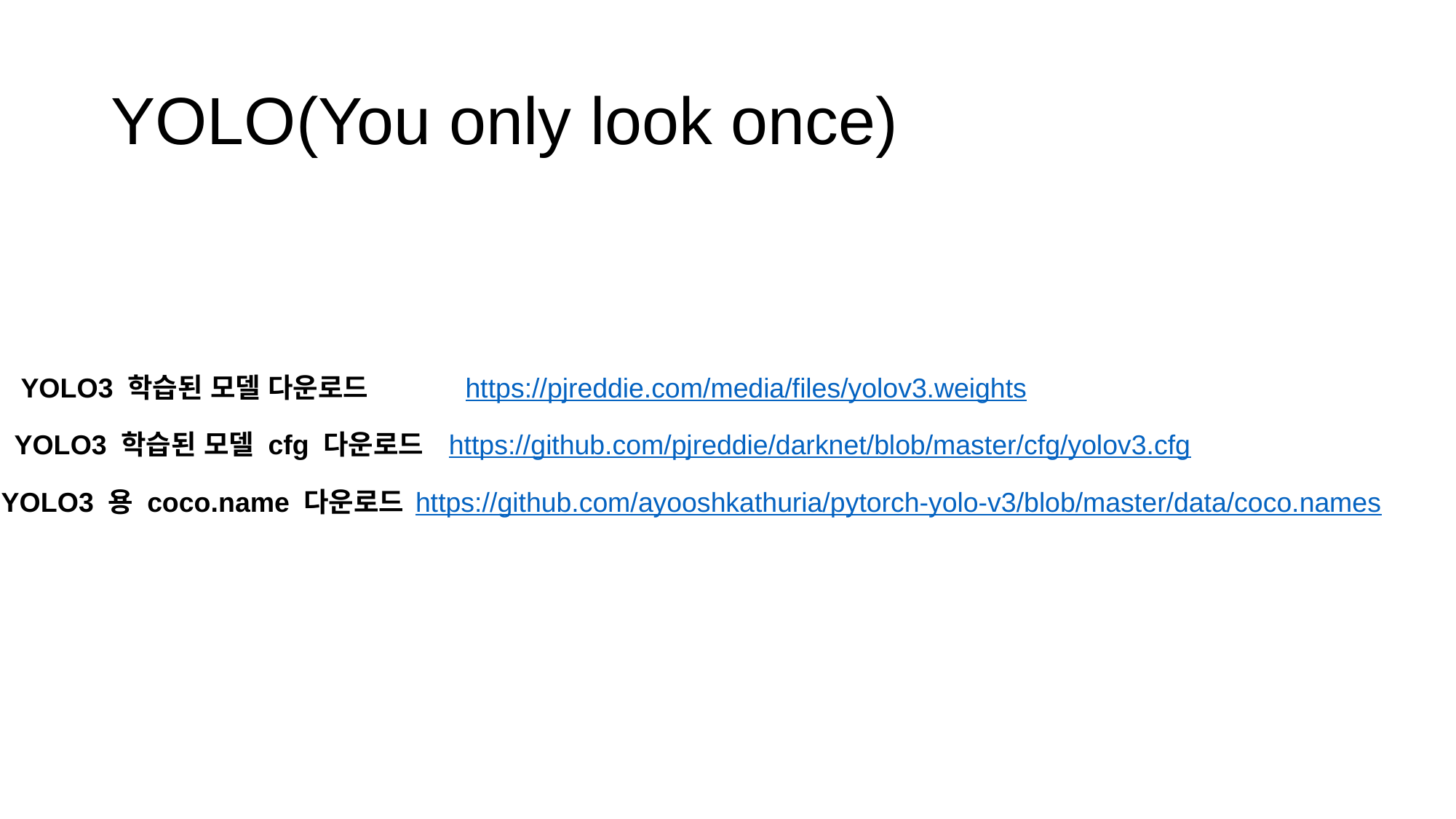

# YOLO(You only look once)
YOLO3 학습된 모델 다운로드
https://pjreddie.com/media/files/yolov3.weights
YOLO3 학습된 모델 cfg 다운로드
https://github.com/pjreddie/darknet/blob/master/cfg/yolov3.cfg
YOLO3 용 coco.name 다운로드
https://github.com/ayooshkathuria/pytorch-yolo-v3/blob/master/data/coco.names